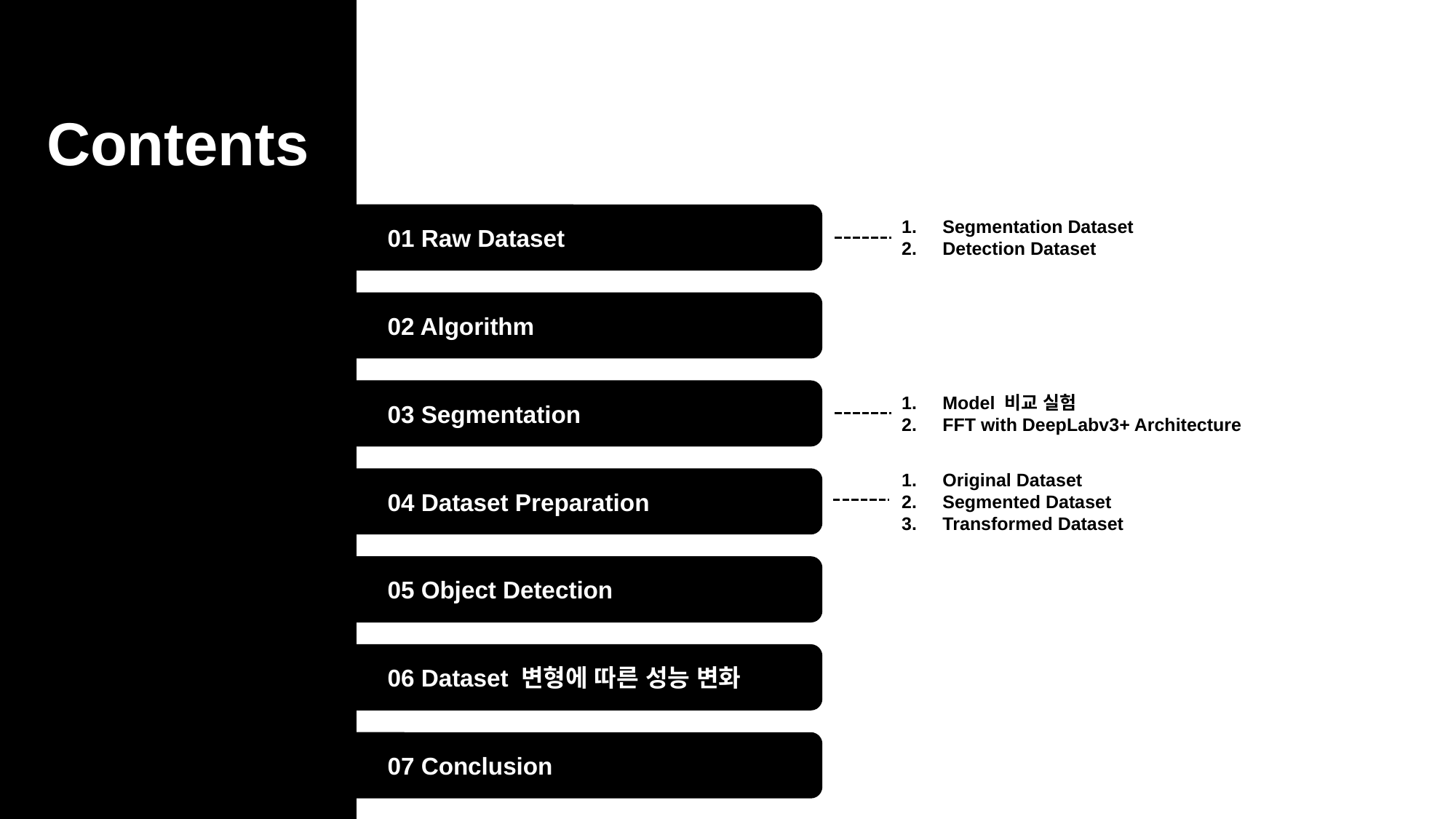

Contents
             01 Raw Dataset
             02 Algorithm
             03 Segmentation
             04 Dataset Preparation
             05 Object Detection
             06 Dataset 변형에 따른 성능 변화
             07 Conclusion
Segmentation Dataset
Detection Dataset
Model 비교 실험
FFT with DeepLabv3+ Architecture
Original Dataset
Segmented Dataset
Transformed Dataset